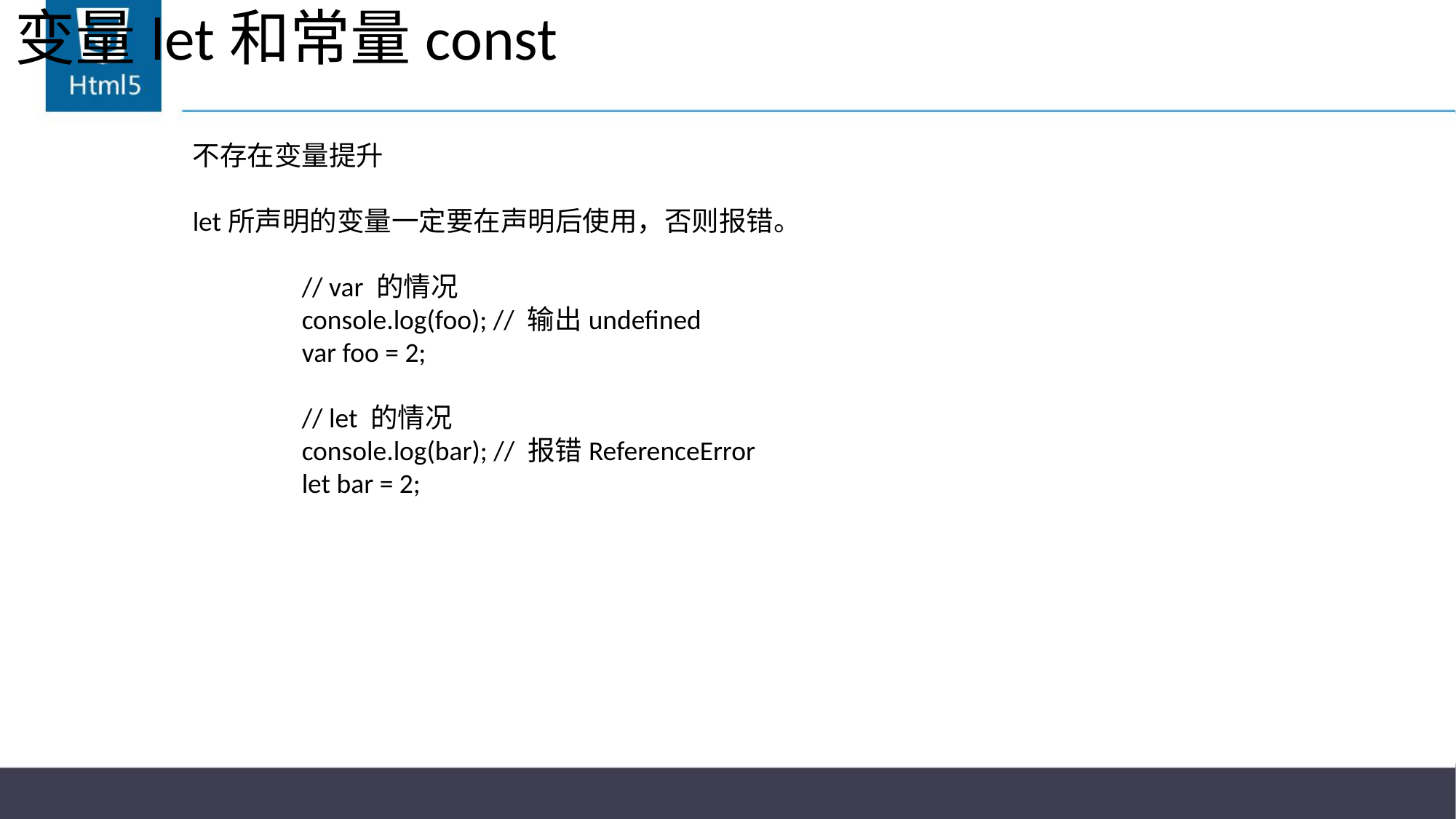

# 变量let和常量const
不存在变量提升

let所声明的变量一定要在声明后使用，否则报错。

	// var 的情况
	console.log(foo); // 输出undefined
	var foo = 2;

	// let 的情况
	console.log(bar); // 报错ReferenceError
	let bar = 2;